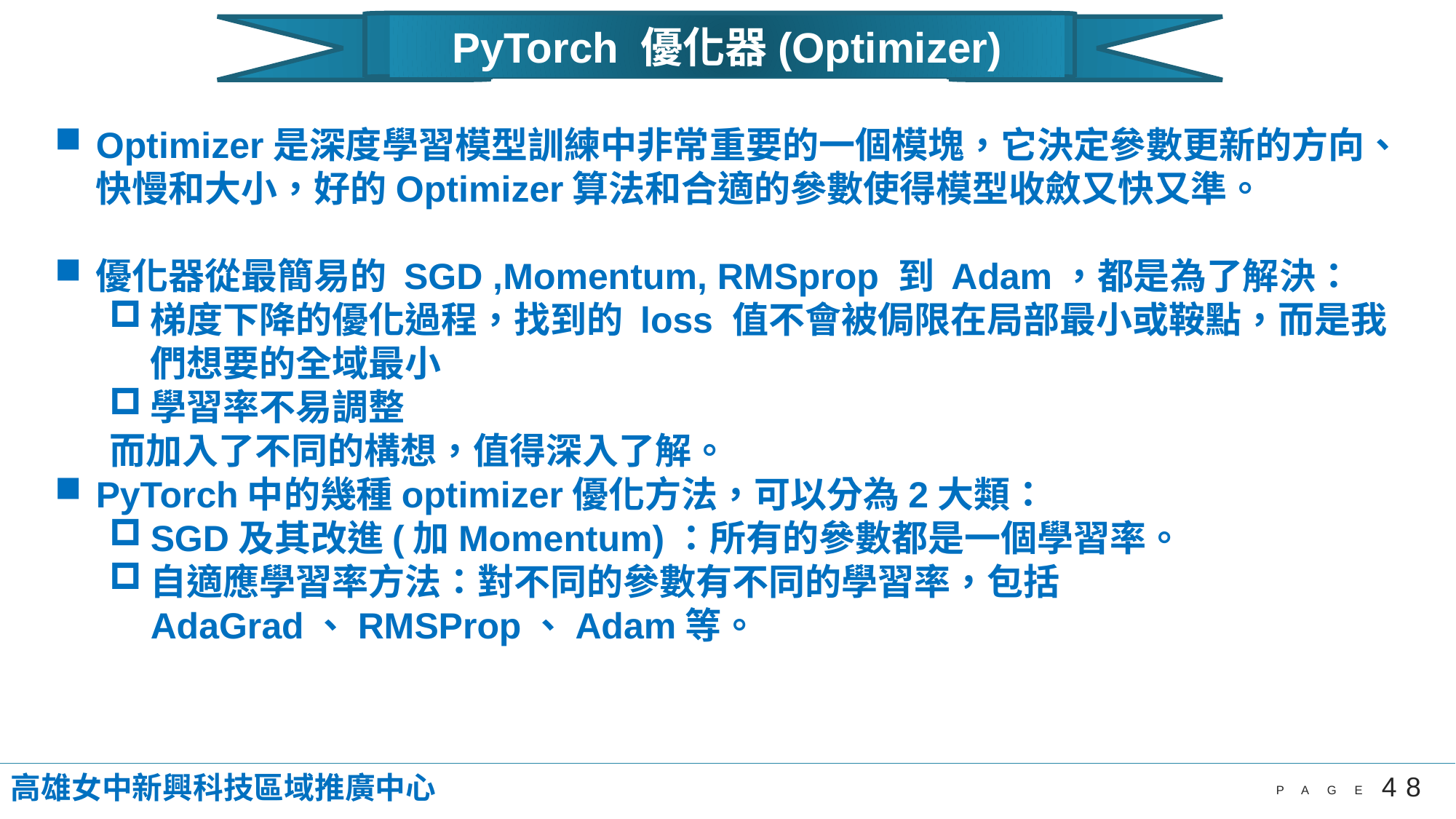

PyTorch 優化器(Optimizer)
Optimizer是深度學習模型訓練中非常重要的一個模塊，它決定參數更新的方向、快慢和大小，好的Optimizer算法和合適的參數使得模型收斂又快又準。

優化器從最簡易的 SGD ,Momentum, RMSprop 到 Adam，都是為了解決：
梯度下降的優化過程，找到的 loss 值不會被侷限在局部最小或鞍點，而是我們想要的全域最小
學習率不易調整
而加入了不同的構想，值得深入了解。
PyTorch中的幾種optimizer優化方法，可以分為2大類：
SGD及其改進(加Momentum)：所有的參數都是一個學習率。
自適應學習率方法：對不同的參數有不同的學習率，包括AdaGrad、RMSProp、Adam等。

高雄女中新興科技區域推廣中心